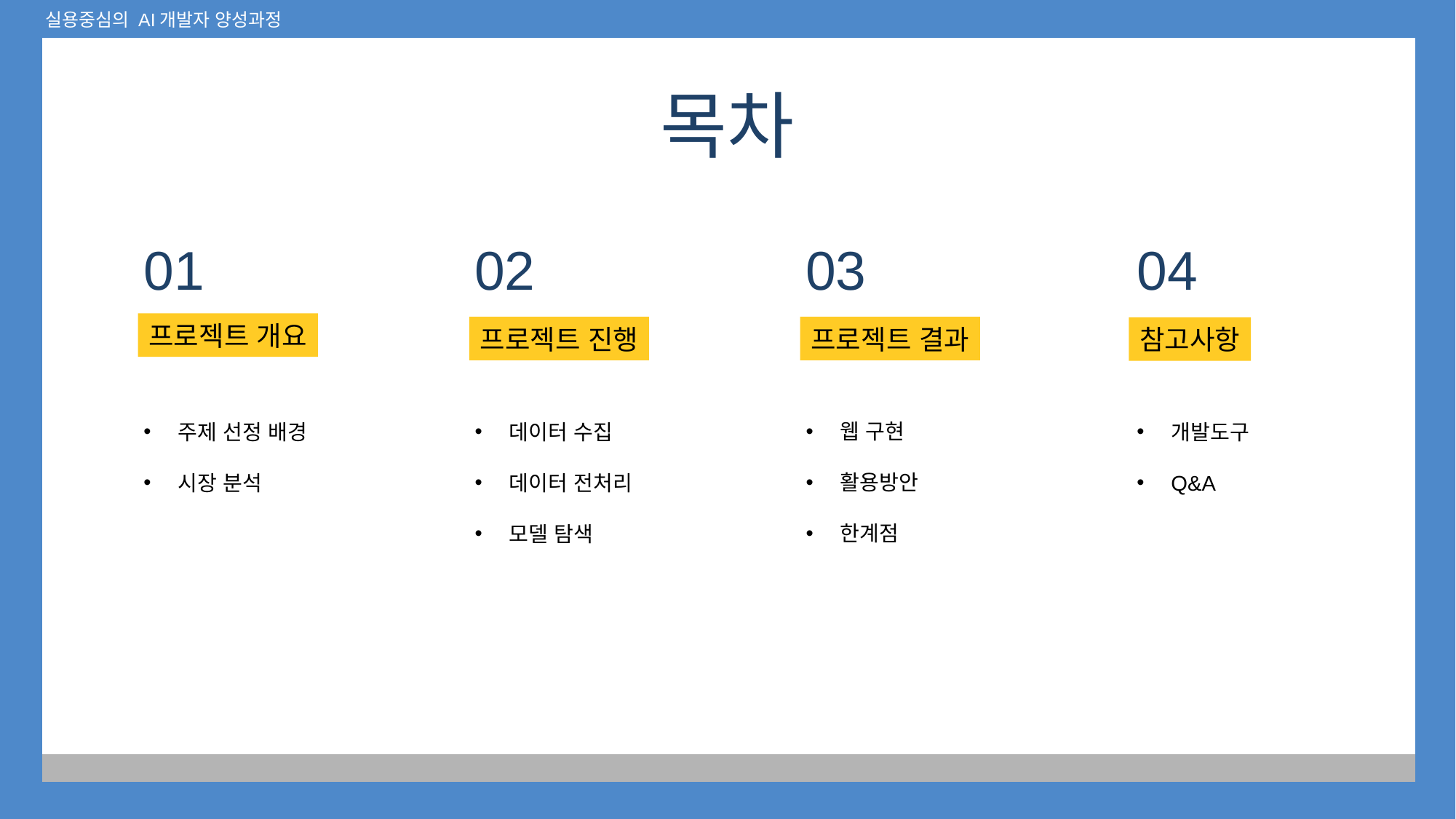

# 목차
01
프로젝트 개요
주제 선정 배경
시장 분석
02
프로젝트 진행
데이터 수집
데이터 전처리
모델 탐색
03
프로젝트 결과
웹 구현
활용방안
한계점
04
참고사항
개발도구
Q&A